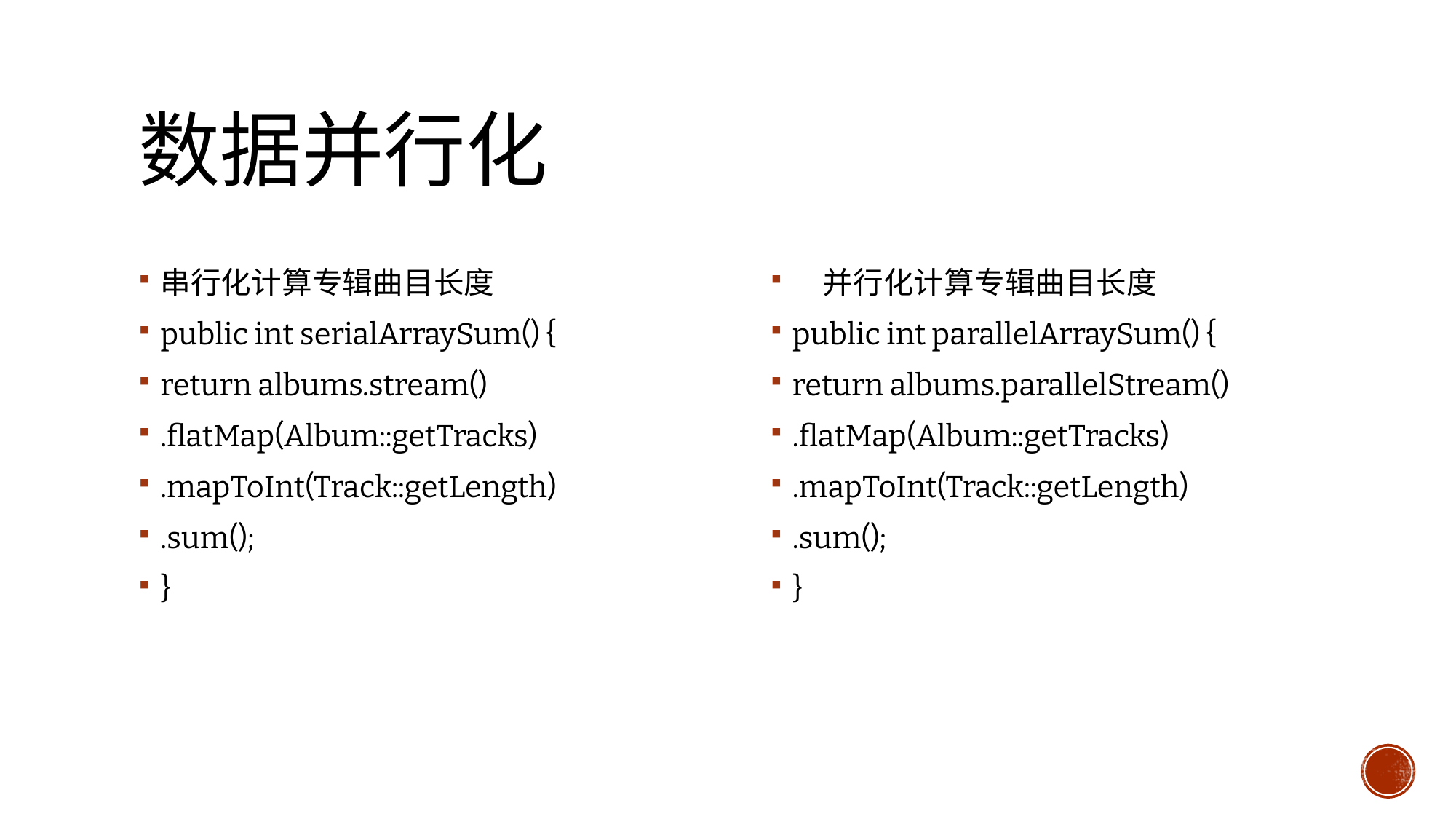

# 数据并行化
串行化计算专辑曲目长度
public int serialArraySum() {
return albums.stream()
.flatMap(Album::getTracks)
.mapToInt(Track::getLength)
.sum();
}
　并行化计算专辑曲目长度
public int parallelArraySum() {
return albums.parallelStream()
.flatMap(Album::getTracks)
.mapToInt(Track::getLength)
.sum();
}